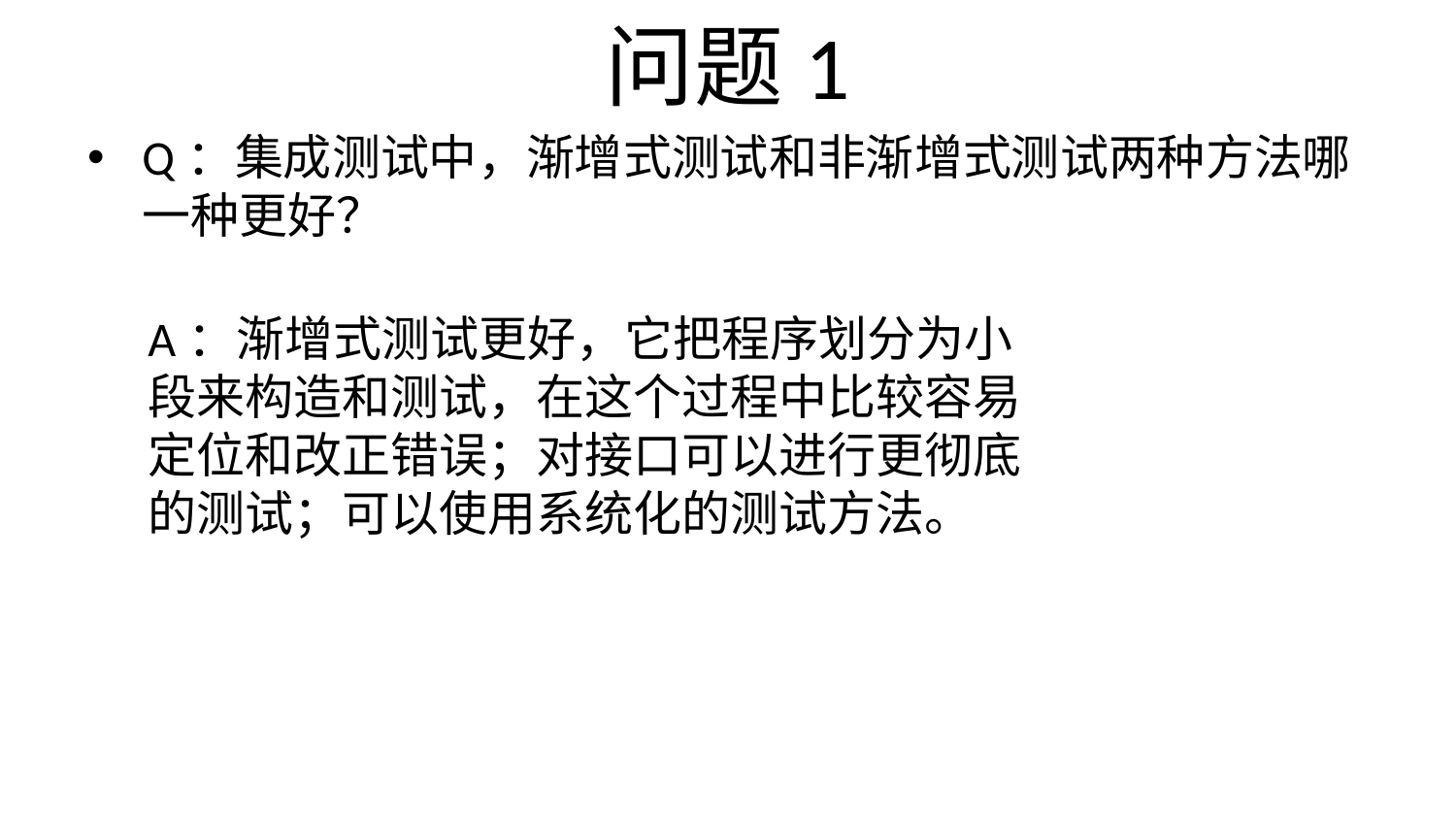

# 问题1
Q：集成测试中，渐增式测试和非渐增式测试两种方法哪一种更好？

A：渐增式测试更好，它把程序划分为小段来构造和测试，在这个过程中比较容易定位和改正错误；对接口可以进行更彻底的测试；可以使用系统化的测试方法。